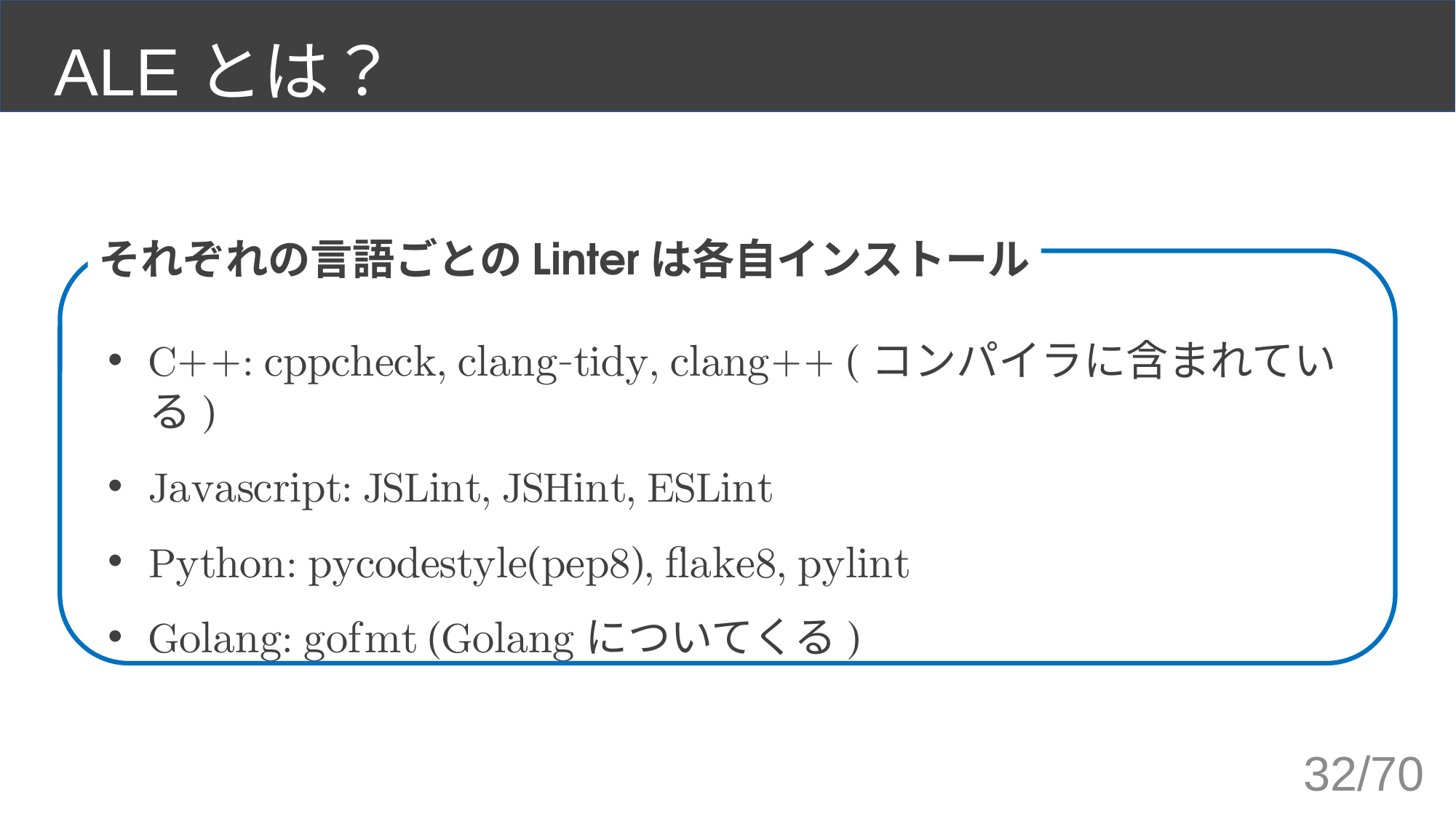

ALEとは？
それぞれの言語ごとのLinterは各自インストール

C++: cppcheck, clang-tidy, clang++ (コンパイラに含まれている)
Javascript: JSLint, JSHint, ESLint
Python: pycodestyle(pep8), flake8, pylint
Golang: gofmt (Golangについてくる)
32